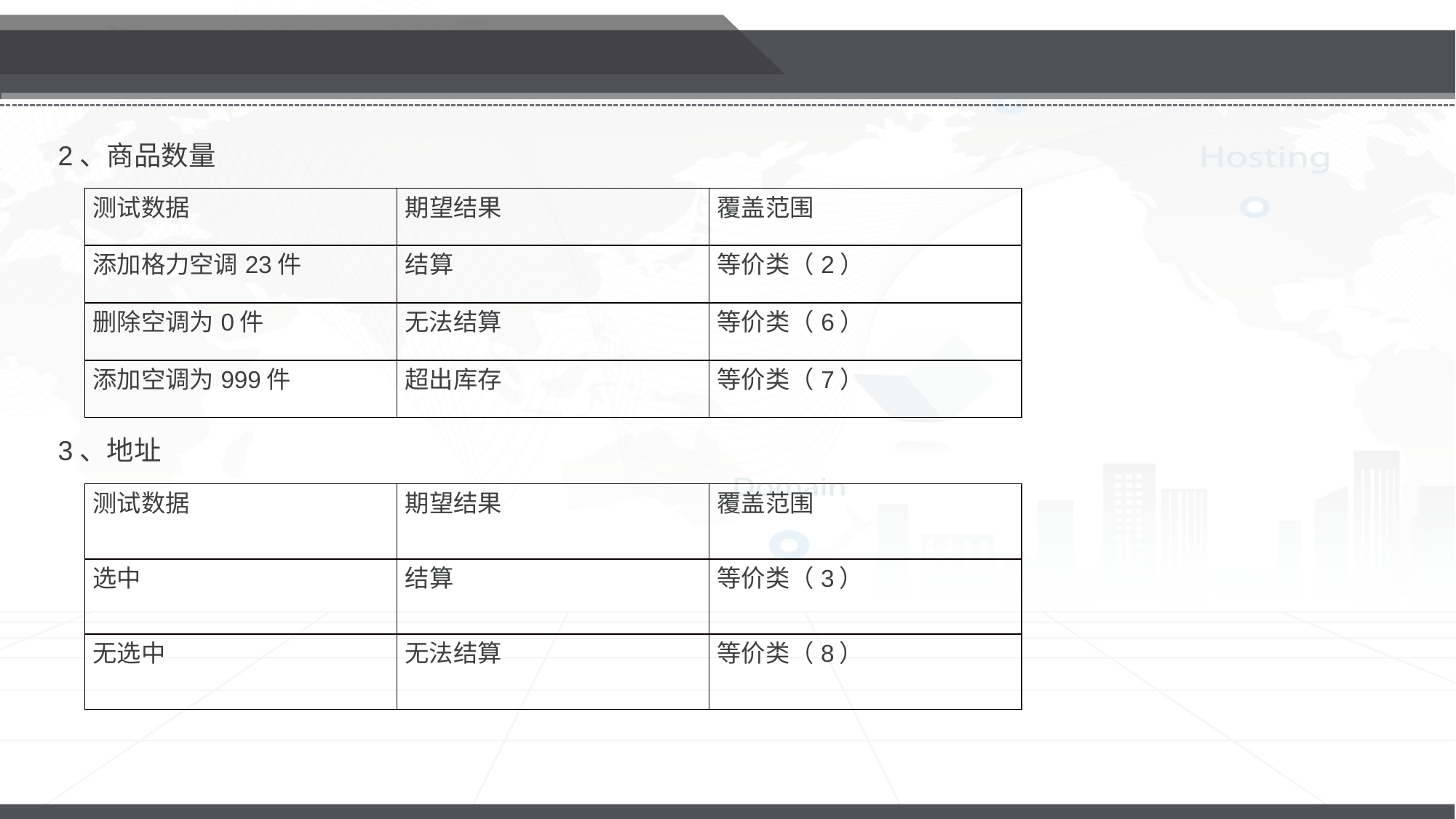

2、商品数量

3、地址

| 测试数据 | 期望结果 | 覆盖范围 |
| --- | --- | --- |
| 添加格力空调23件 | 结算 | 等价类（2） |
| 删除空调为0件 | 无法结算 | 等价类（6） |
| 添加空调为999件 | 超出库存 | 等价类（7） |
| 测试数据 | 期望结果 | 覆盖范围 |
| --- | --- | --- |
| 选中 | 结算 | 等价类（3） |
| 无选中 | 无法结算 | 等价类（8） |